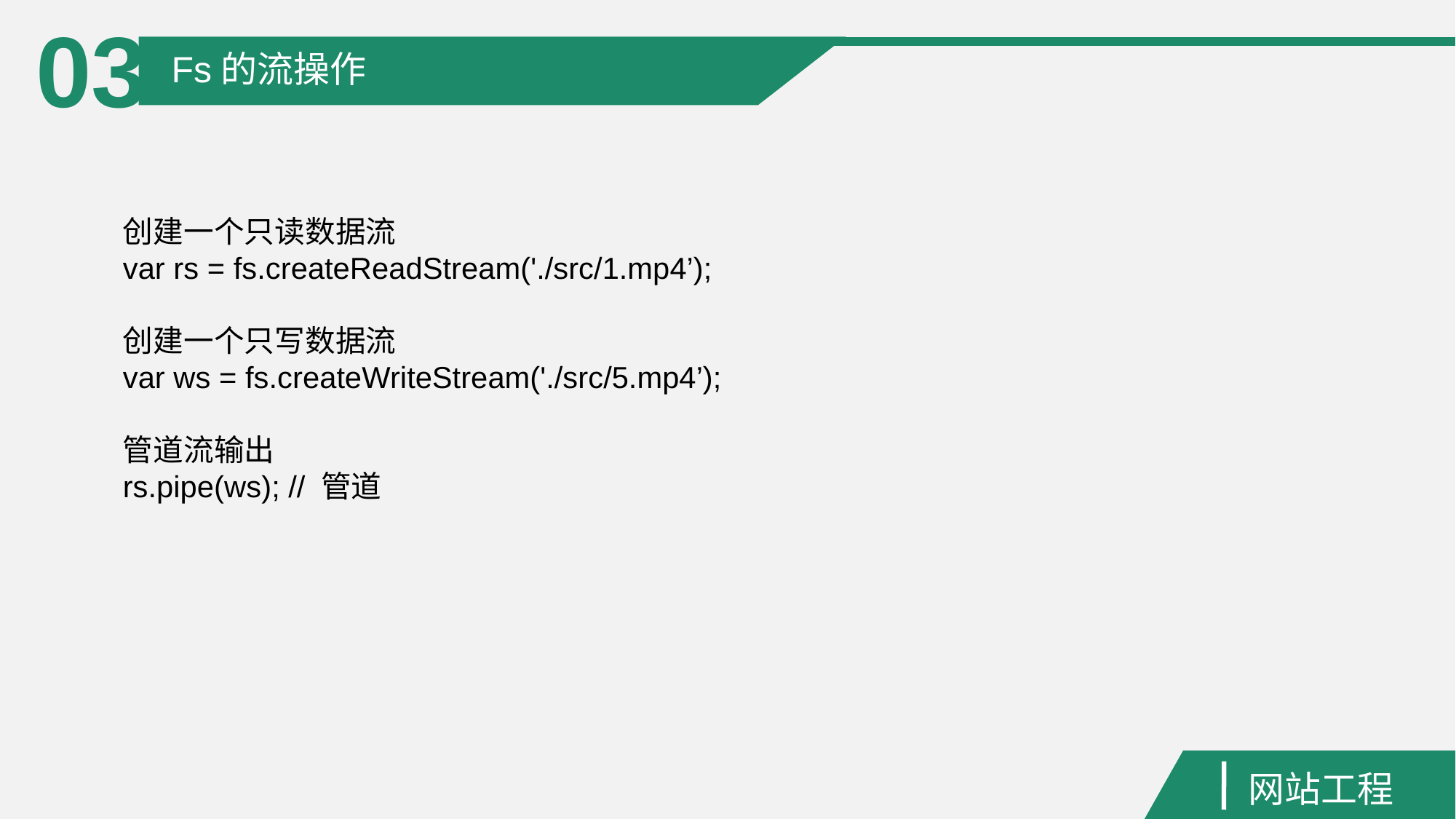

03

Fs的流操作
创建一个只读数据流
var rs = fs.createReadStream('./src/1.mp4’);

创建一个只写数据流
var ws = fs.createWriteStream('./src/5.mp4’);

管道流输出
rs.pipe(ws); // 管道